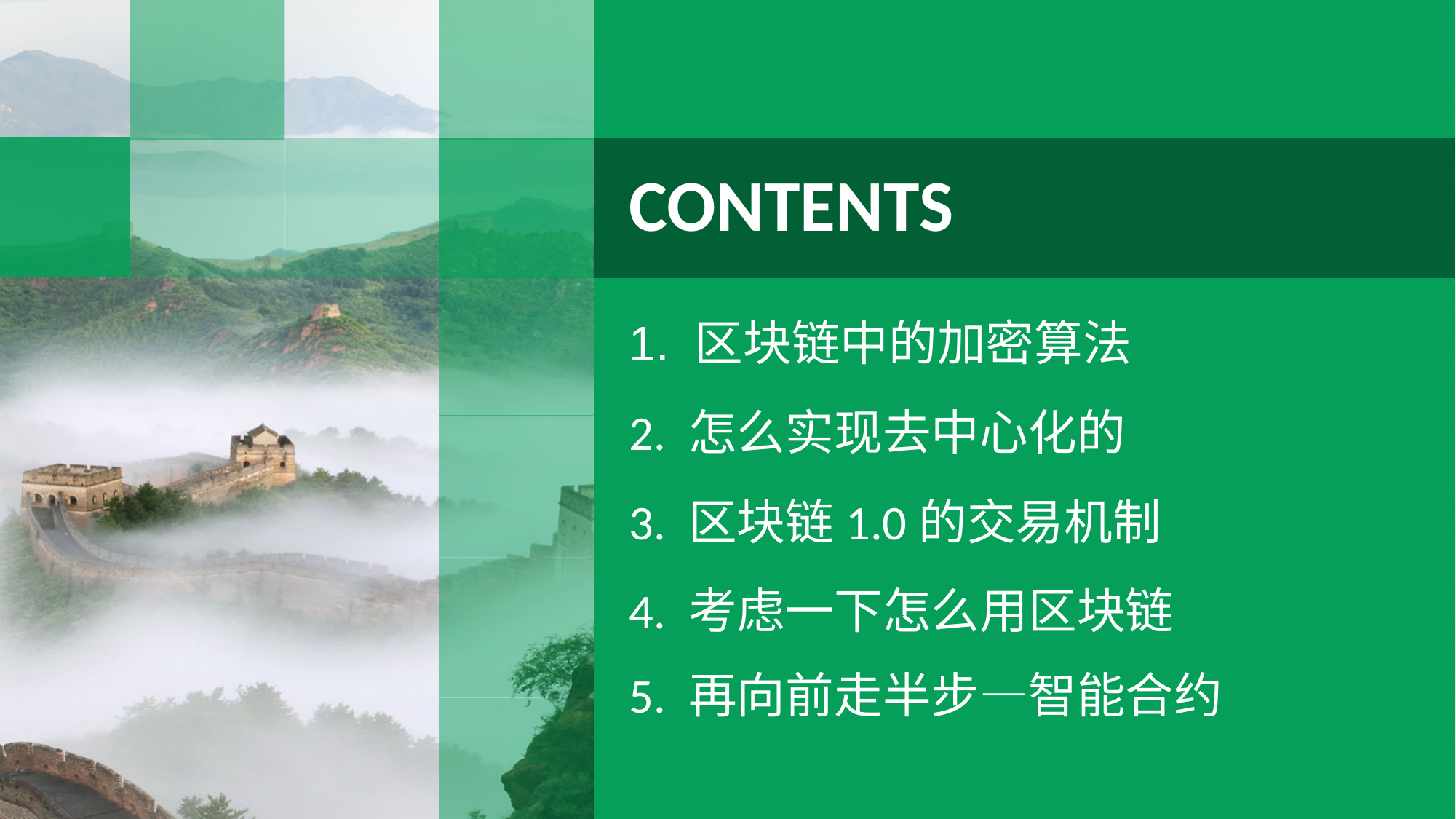

CONTENTS
1. 区块链中的加密算法
2. 怎么实现去中心化的
3. 区块链1.0的交易机制
4. 考虑一下怎么用区块链
5. 再向前走半步—智能合约